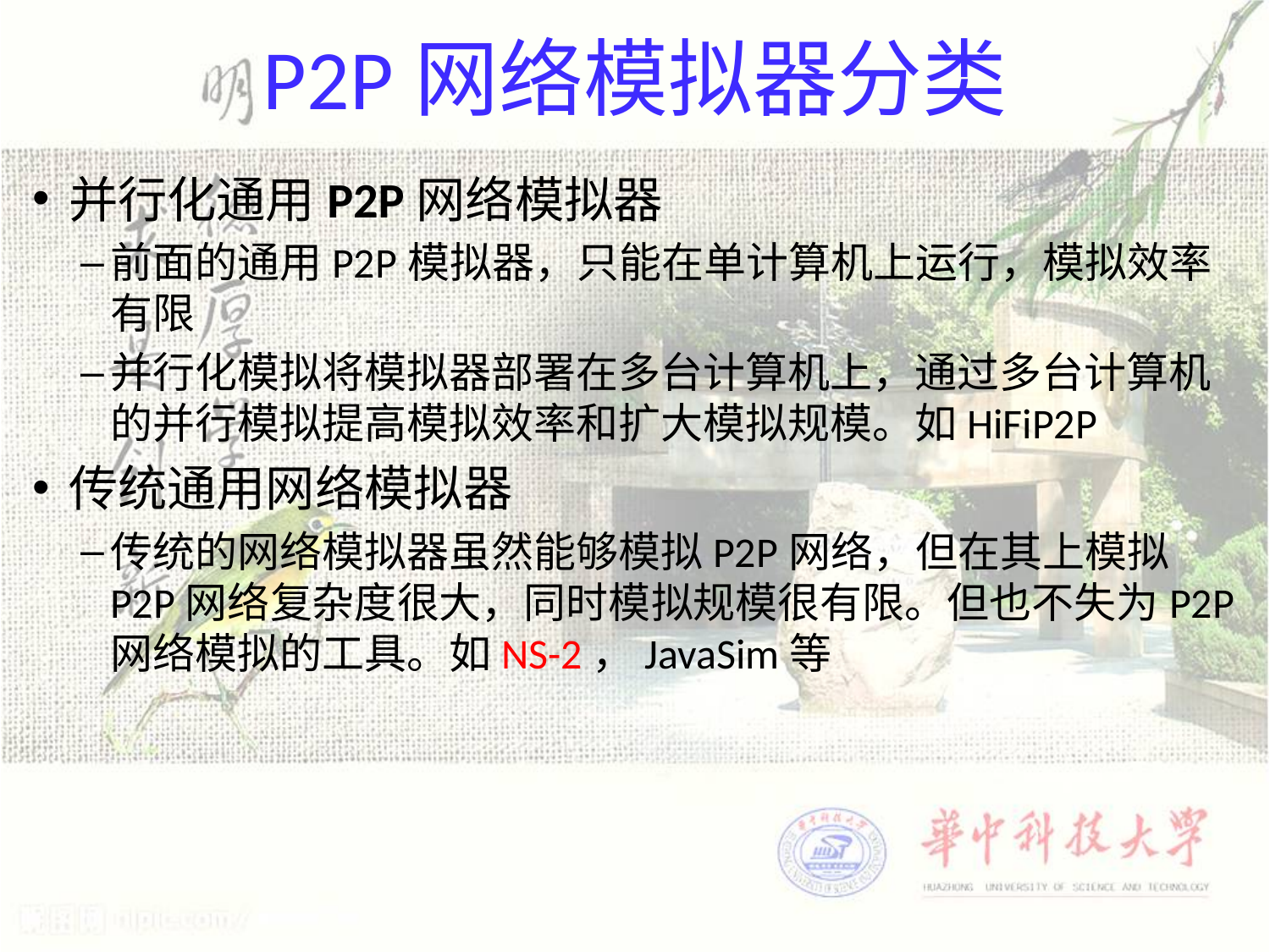

# P2P网络模拟器分类
并行化通用P2P网络模拟器
前面的通用P2P模拟器，只能在单计算机上运行，模拟效率有限
并行化模拟将模拟器部署在多台计算机上，通过多台计算机的并行模拟提高模拟效率和扩大模拟规模。如HiFiP2P
传统通用网络模拟器
传统的网络模拟器虽然能够模拟P2P网络，但在其上模拟P2P网络复杂度很大，同时模拟规模很有限。但也不失为P2P网络模拟的工具。如NS-2，JavaSim等